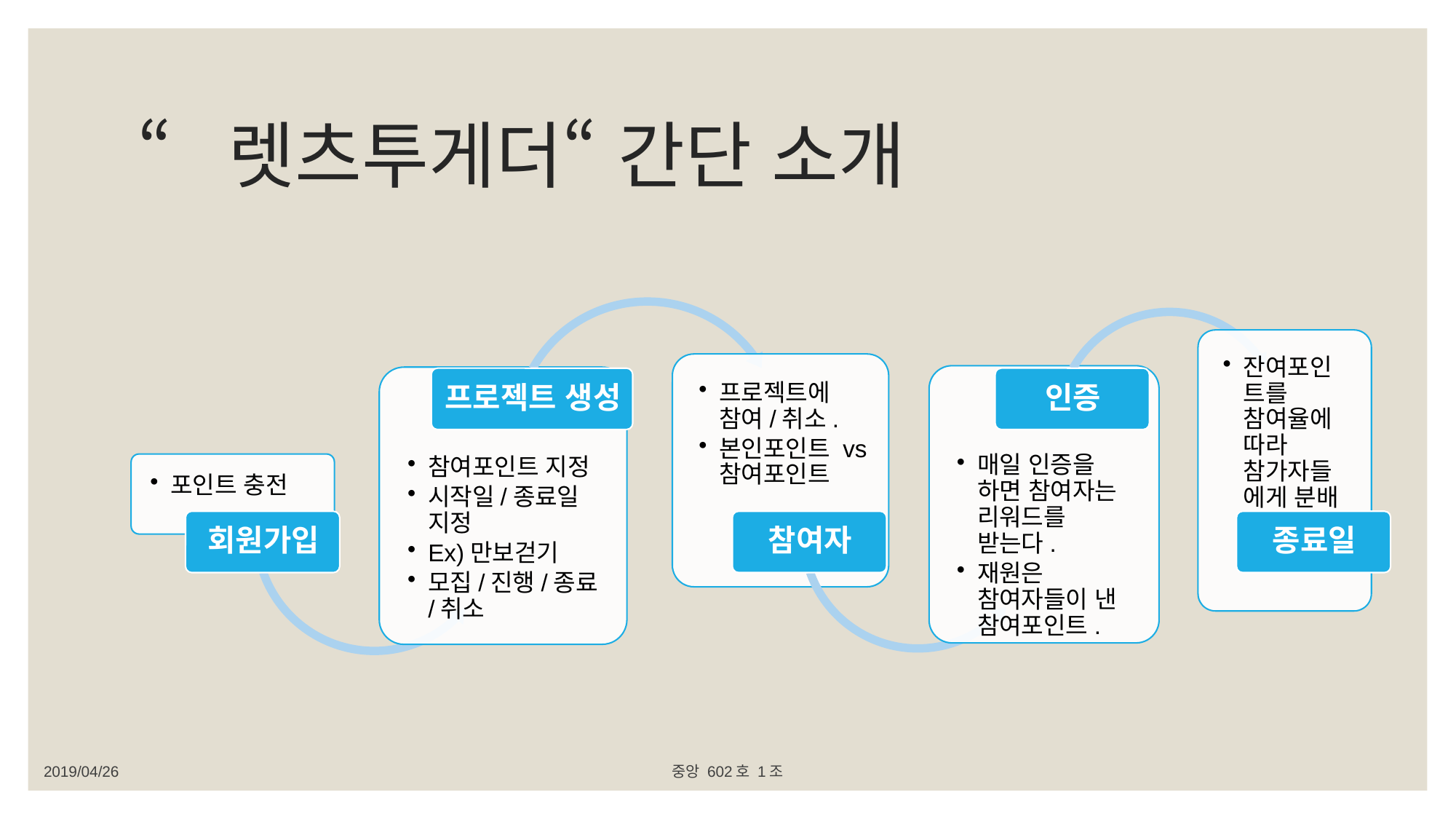

# “렛츠투게더“ 간단 소개
포인트 충전
회원가입
참여포인트 지정
시작일/종료일 지정
Ex)만보걷기
모집/진행/종료/취소
프로젝트 생성
프로젝트에 참여/취소.
본인포인트 vs 참여포인트
참여자
매일 인증을 하면 참여자는 리워드를 받는다.
재원은 참여자들이 낸 참여포인트.
인증
잔여포인트를 참여율에 따라 참가자들에게 분배
종료일
2019/04/26
중앙 602호 1조